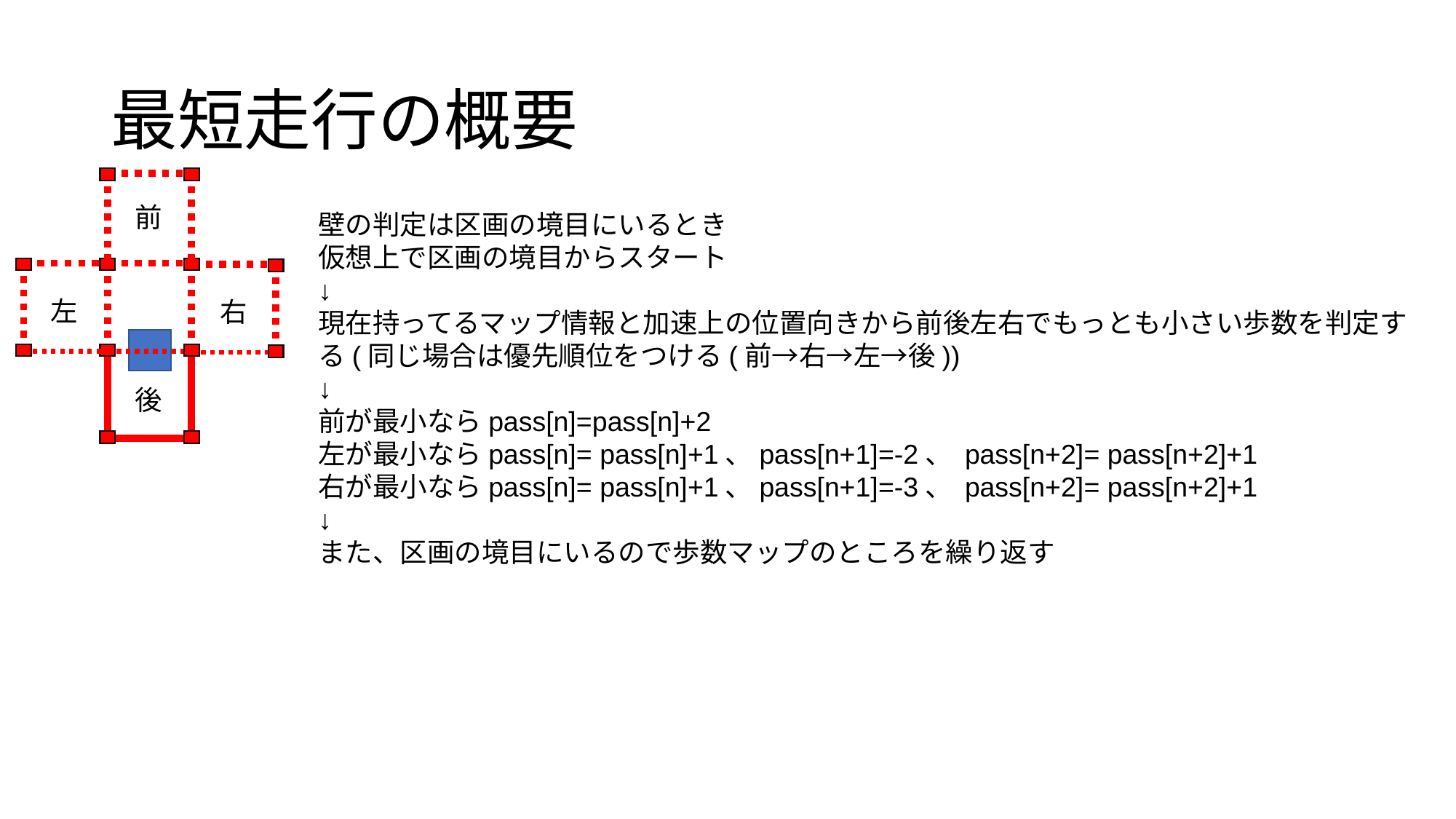

# 最短走行の概要

前
壁の判定は区画の境目にいるとき
仮想上で区画の境目からスタート
↓
現在持ってるマップ情報と加速上の位置向きから前後左右でもっとも小さい歩数を判定する(同じ場合は優先順位をつける(前→右→左→後))
↓
前が最小ならpass[n]=pass[n]+2
左が最小ならpass[n]= pass[n]+1、pass[n+1]=-2、 pass[n+2]= pass[n+2]+1
右が最小ならpass[n]= pass[n]+1、pass[n+1]=-3、 pass[n+2]= pass[n+2]+1
↓
また、区画の境目にいるので歩数マップのところを繰り返す

左
右

後